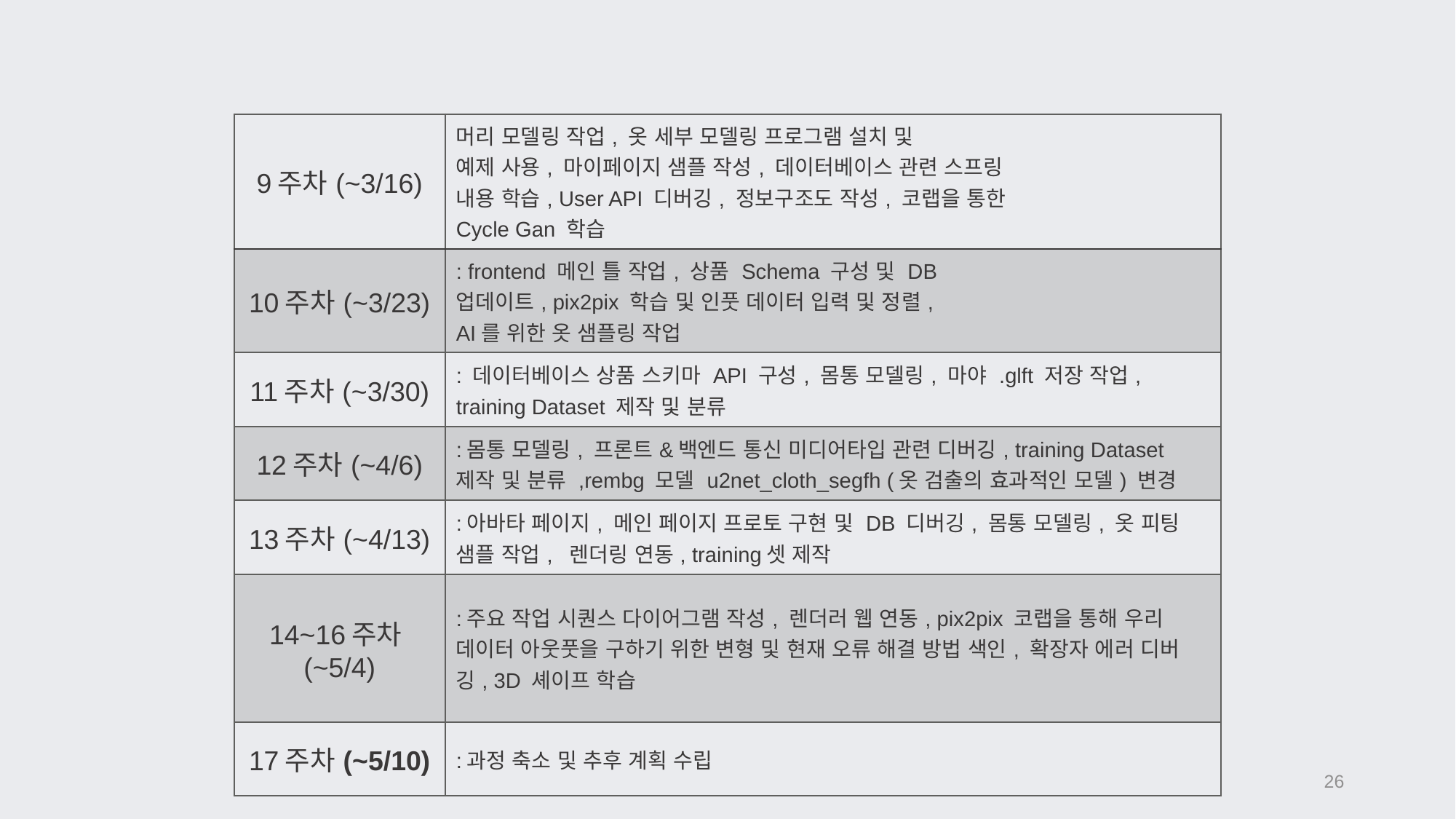

| 9주차(~3/16) | 머리 모델링 작업, 옷 세부 모델링 프로그램 설치 및 예제 사용, 마이페이지 샘플 작성, 데이터베이스 관련 스프링 내용 학습, User API 디버깅, 정보구조도 작성, 코랩을 통한 Cycle Gan 학습 |
| --- | --- |
| 10주차(~3/23) | : frontend 메인 틀 작업, 상품 Schema 구성 및 DB 업데이트, pix2pix 학습 및 인풋 데이터 입력 및 정렬, AI를 위한 옷 샘플링 작업 |
| 11주차(~3/30) | : 데이터베이스 상품 스키마 API 구성, 몸통 모델링, 마야 .glft 저장 작업, training Dataset 제작 및 분류 |
| 12주차(~4/6) | :몸통 모델링, 프론트&백엔드 통신 미디어타입 관련 디버깅, training Dataset 제작 및 분류 ,rembg 모델 u2net\_cloth\_segfh (옷 검출의 효과적인 모델) 변경 |
| 13주차(~4/13) | :아바타 페이지, 메인 페이지 프로토 구현 및 DB 디버깅, 몸통 모델링, 옷 피팅 샘플 작업, 렌더링 연동, training셋 제작 |
| 14~16주차(~5/4) | :주요 작업 시퀀스 다이어그램 작성, 렌더러 웹 연동, pix2pix 코랩을 통해 우리 데이터 아웃풋을 구하기 위한 변형 및 현재 오류 해결 방법 색인, 확장자 에러 디버깅, 3D 셰이프 학습 |
| 17주차(~5/10) | :과정 축소 및 추후 계획 수립 |
26